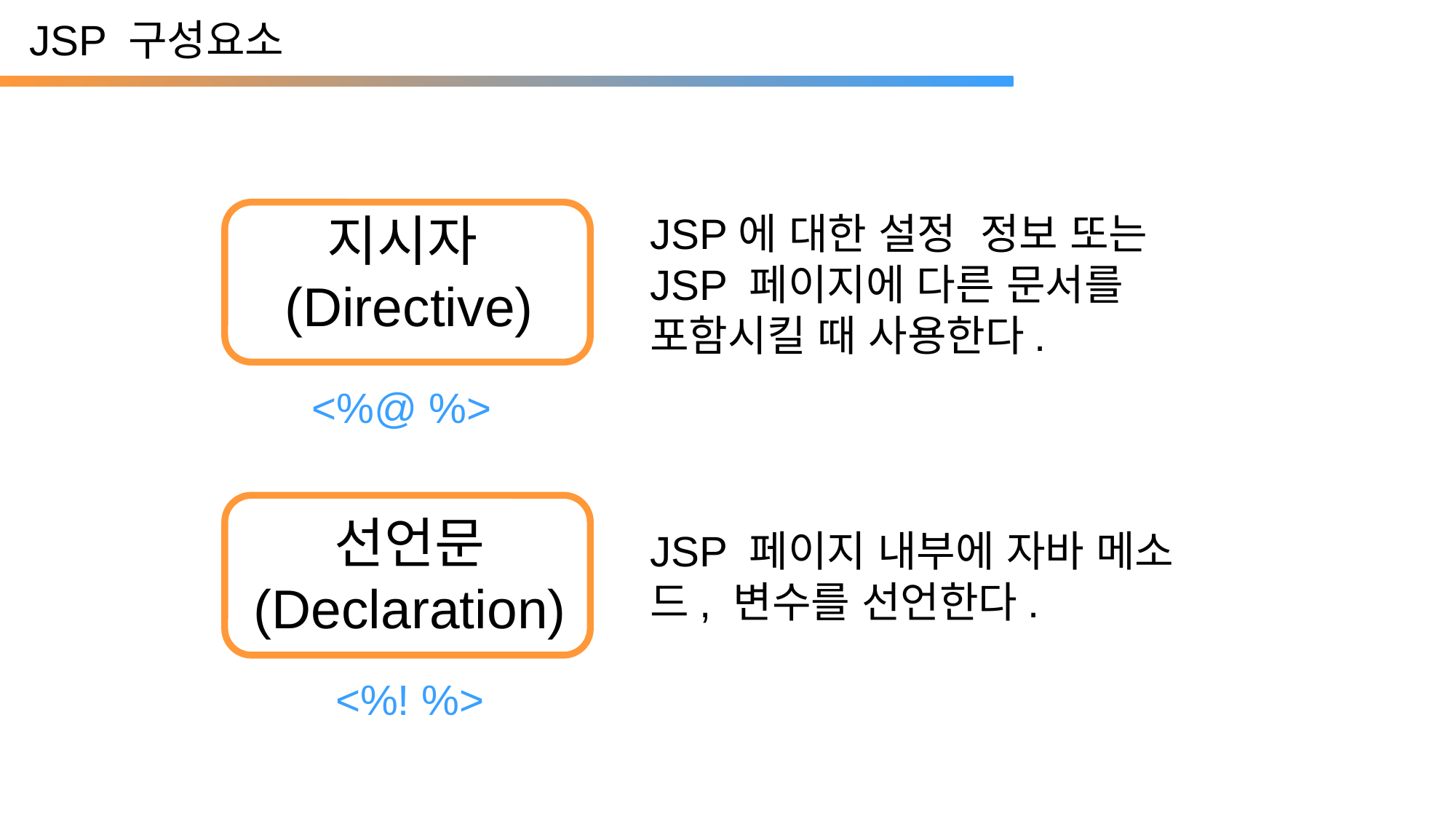

JSP 구성요소

지시자(Directive)
JSP에 대한 설정  정보 또는 JSP 페이지에 다른 문서를 포함시킬 때 사용한다.

<%@ %>

선언문
(Declaration)
JSP 페이지 내부에 자바 메소드, 변수를 선언한다.
<%! %>